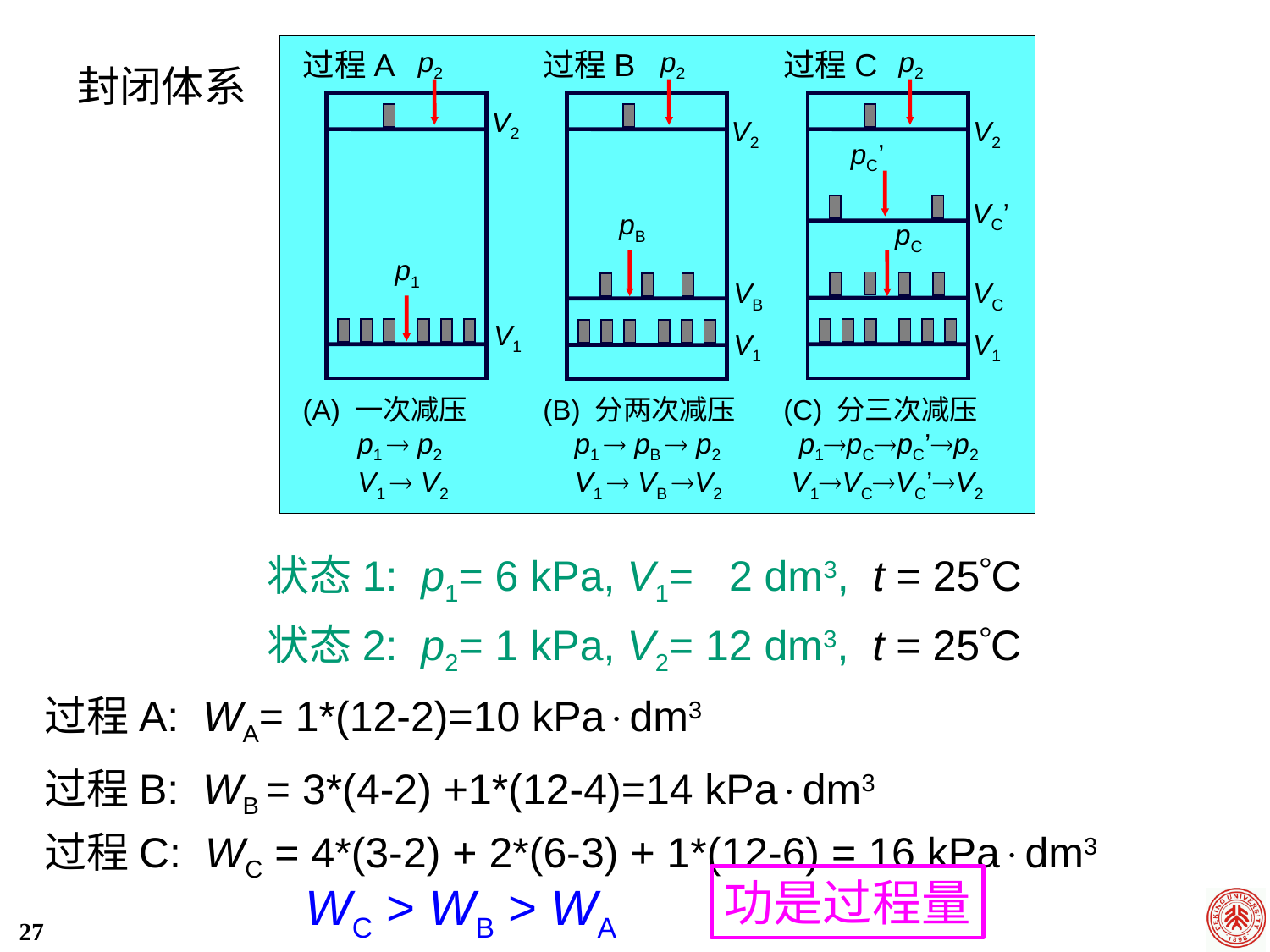

p2

V2

p1

V1

p2

V2

pB

VB

V1

p2

V2

pC’

VC’
pC

VC

V1

过程A
过程B
过程C

(A) 一次减压
       p1 → p2
       V1 → V2
(B) 分两次减压
    p1 → pB → p2
    V1 → VB →V2
(C) 分三次减压
  p1→pC→pC’→p2
 V1→VC→VC’→V2
状态1:  p1= 6 kPa, V1=   2 dm3,  t = 25°C
状态2:  p2= 1 kPa, V2= 12 dm3,  t = 25°C
封闭体系
过程A:  WA= 1*(12-2)=10 kPa⋅dm3
过程B:  WB = 3*(4-2) +1*(12-4)=14 kPa⋅dm3
过程C:  WC = 4*(3-2) + 2*(6-3) + 1*(12-6) = 16 kPa⋅dm3
功是过程量
 WC > WB > WA
27